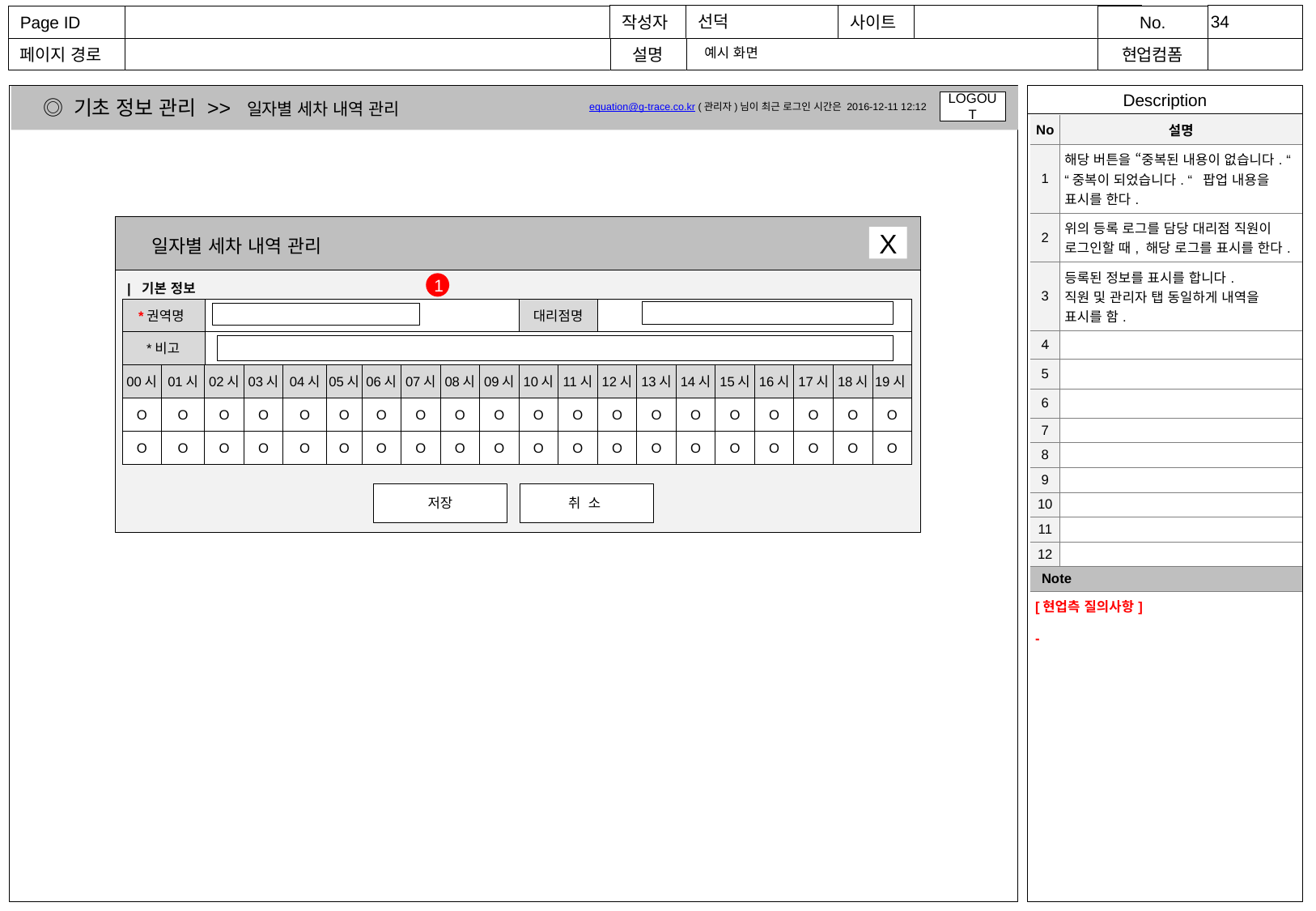

예시 화면

◎ 기초 정보 관리 >>  일자별 세차 내역 관리
LOGOUT
equation@g-trace.co.kr (관리자)님이 최근 로그인 시간은 2016-12-11 12:12

| No | 설명 |
| --- | --- |
| 1 | 해당 버튼을 “중복된 내용이 없습니다. “ “중복이 되었습니다. “ 팝업 내용을 표시를 한다. |
| 2 | 위의 등록 로그를 담당 대리점 직원이 로그인할 때, 해당 로그를 표시를 한다. |
| 3 | 등록된 정보를 표시를 합니다. 직원 및 관리자 탭 동일하게 내역을 표시를 함. |
| 4 |  |
| 5 |  |
| 6 |  |
| 7 |  |
| 8 |  |
| 9 |  |
| 10 |  |
| 11 |  |
| 12 |  |
| Note |  |
| [현업측 질의사항] - |  |

X
일자별 세차 내역 관리
1
|  기본 정보
| \*권역명 |  |  |  |  |  |  |  |  |  | 대리점명 |  |  |  |  |  |  |  |  |  |
| --- | --- | --- | --- | --- | --- | --- | --- | --- | --- | --- | --- | --- | --- | --- | --- | --- | --- | --- | --- |
| \*비고 |  |  |  |  |  |  |  |  |  |  |  |  |  |  |  |  |  |  |  |
| 00시 | 01시 | 02시 | 03시 | 04시 | 05시 | 06시 | 07시 | 08시 | 09시 | 10시 | 11시 | 12시 | 13시 | 14시 | 15시 | 16시 | 17시 | 18시 | 19시 |
| O | O | O | O | O | O | O | O | O | O | O | O | O | O | O | O | O | O | O | O |
| O | O | O | O | O | O | O | O | O | O | O | O | O | O | O | O | O | O | O | O |

저장
취  소